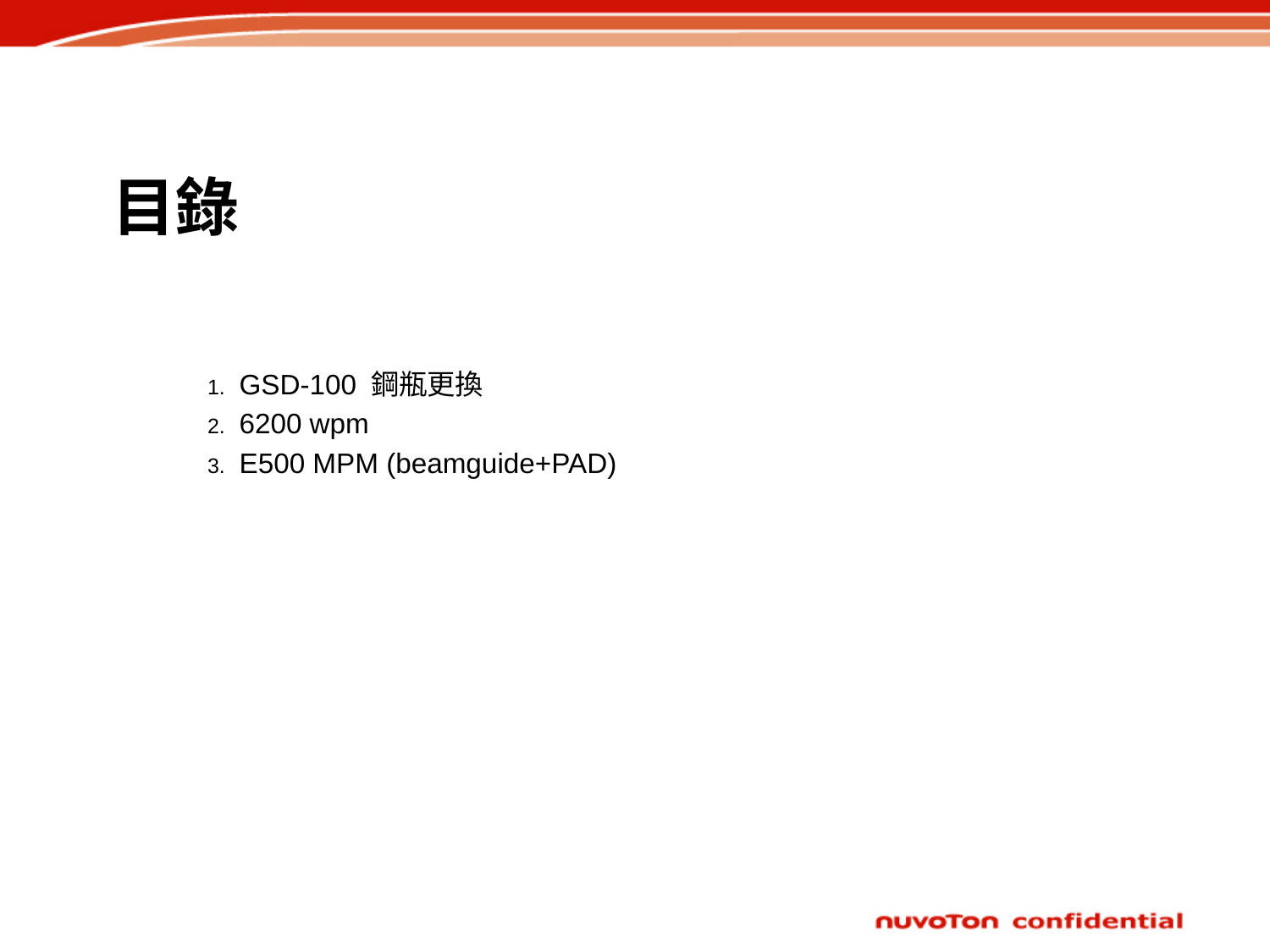

# 目錄

GSD-100 鋼瓶更換
6200 wpm
E500 MPM (beamguide+PAD)